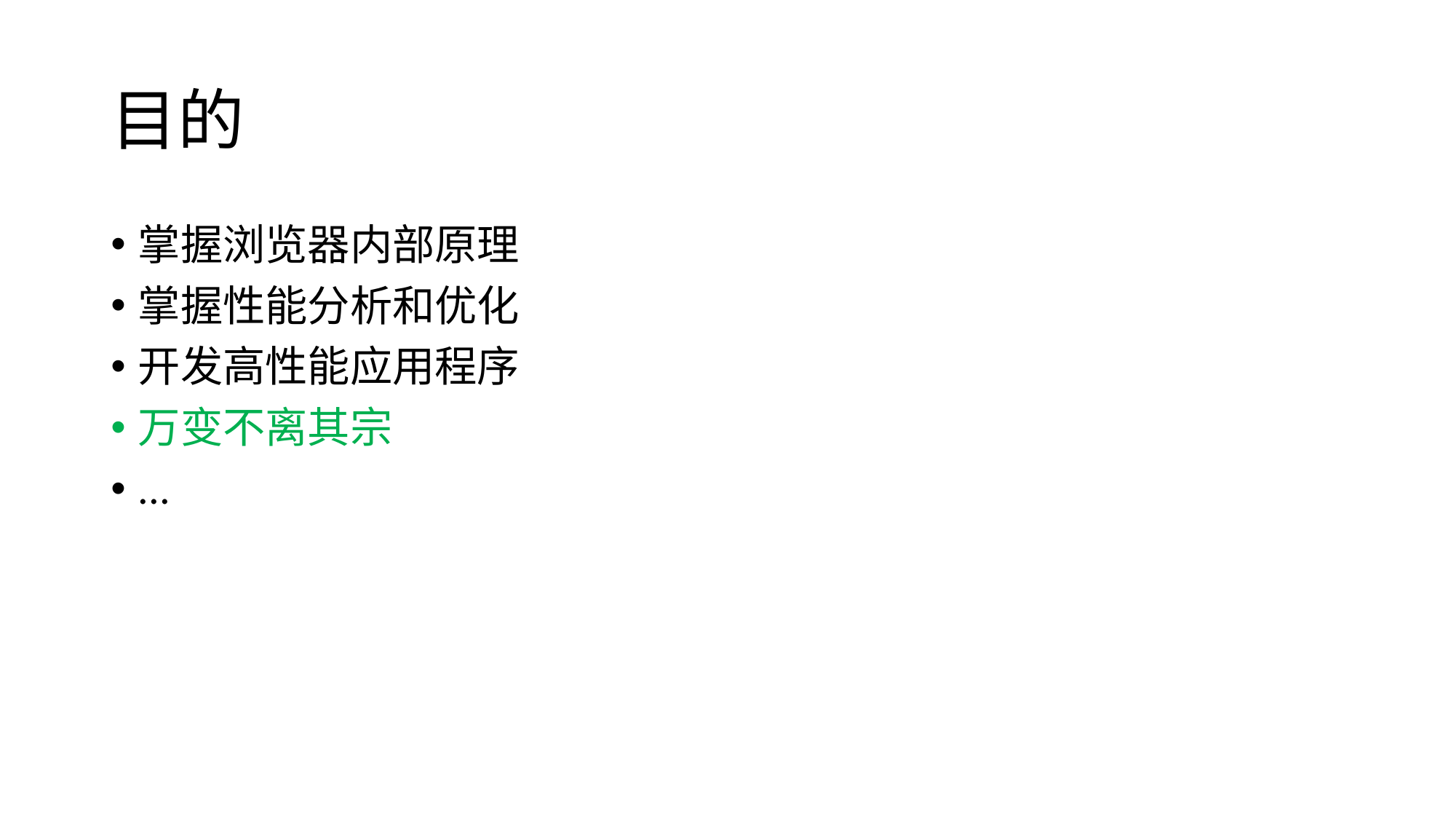

# 目的
掌握浏览器内部原理
掌握性能分析和优化
开发高性能应用程序
万变不离其宗
...